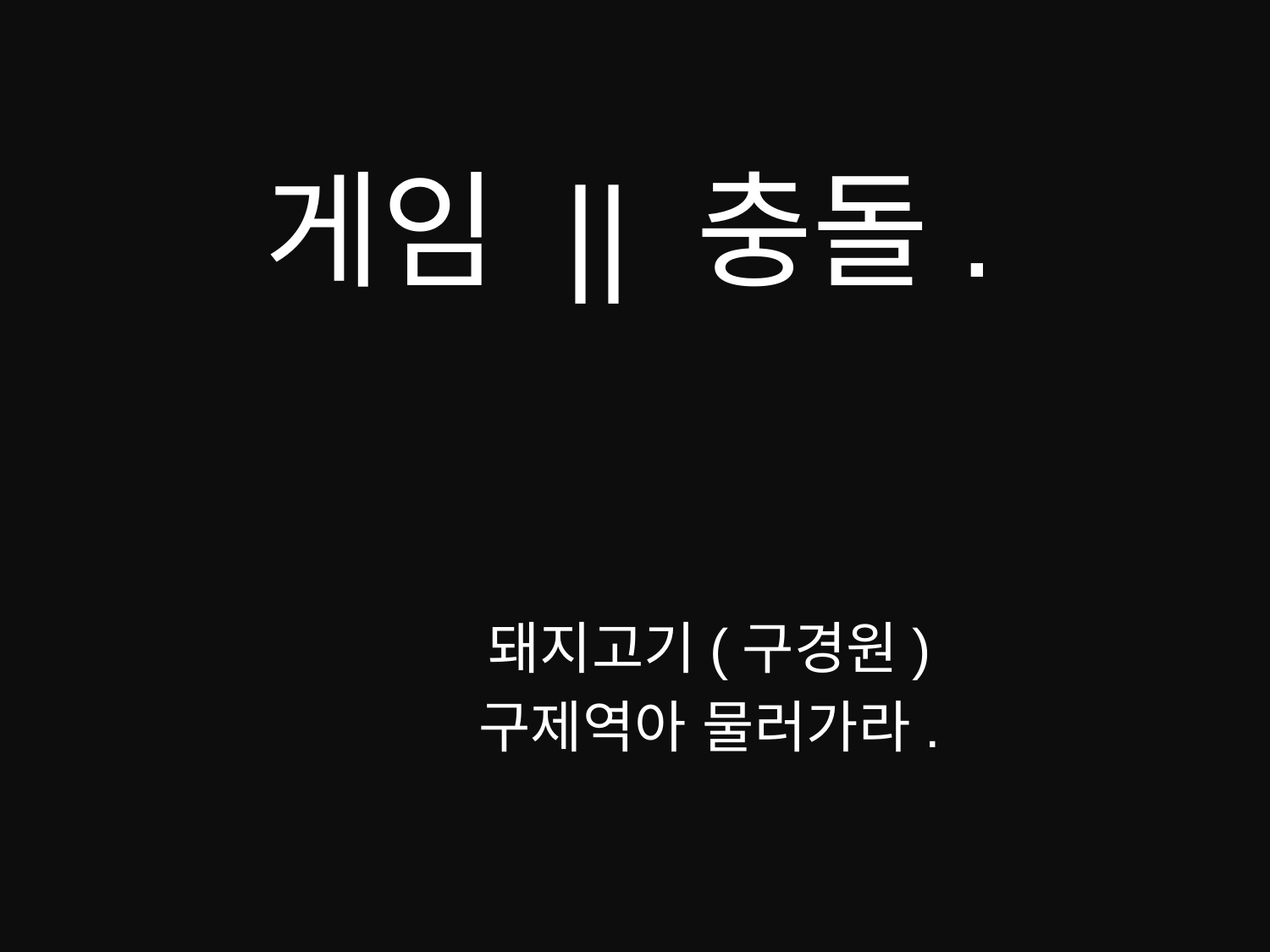

# 게임 || 충돌.
돼지고기(구경원)
구제역아 물러가라.